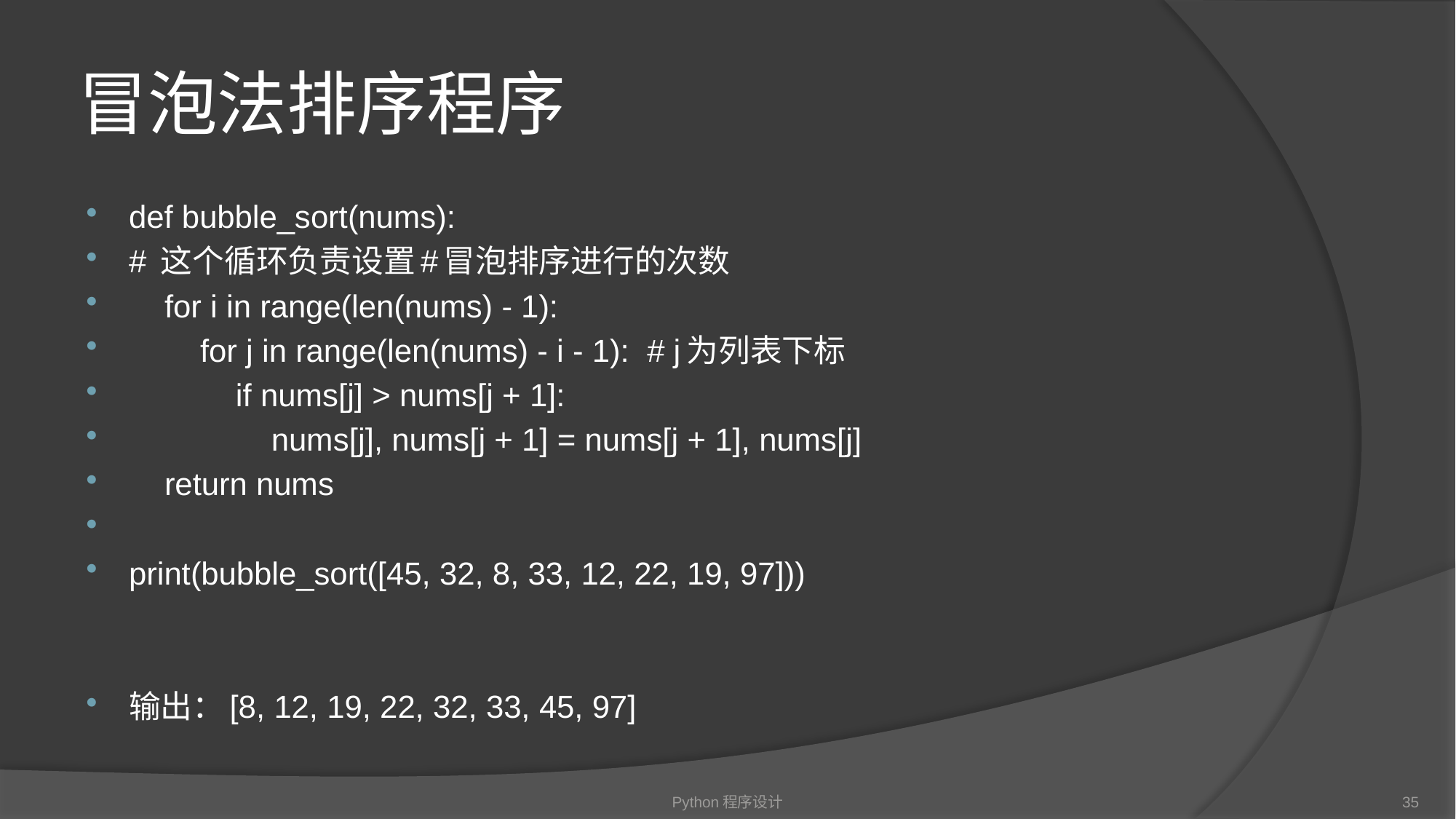

# 冒泡法排序程序
def bubble_sort(nums):
# 这个循环负责设置#冒泡排序进行的次数
    for i in range(len(nums) - 1):
        for j in range(len(nums) - i - 1):  # j为列表下标
            if nums[j] > nums[j + 1]:
                nums[j], nums[j + 1] = nums[j + 1], nums[j]
    return nums

print(bubble_sort([45, 32, 8, 33, 12, 22, 19, 97]))

输出：[8, 12, 19, 22, 32, 33, 45, 97]
Python程序设计
35